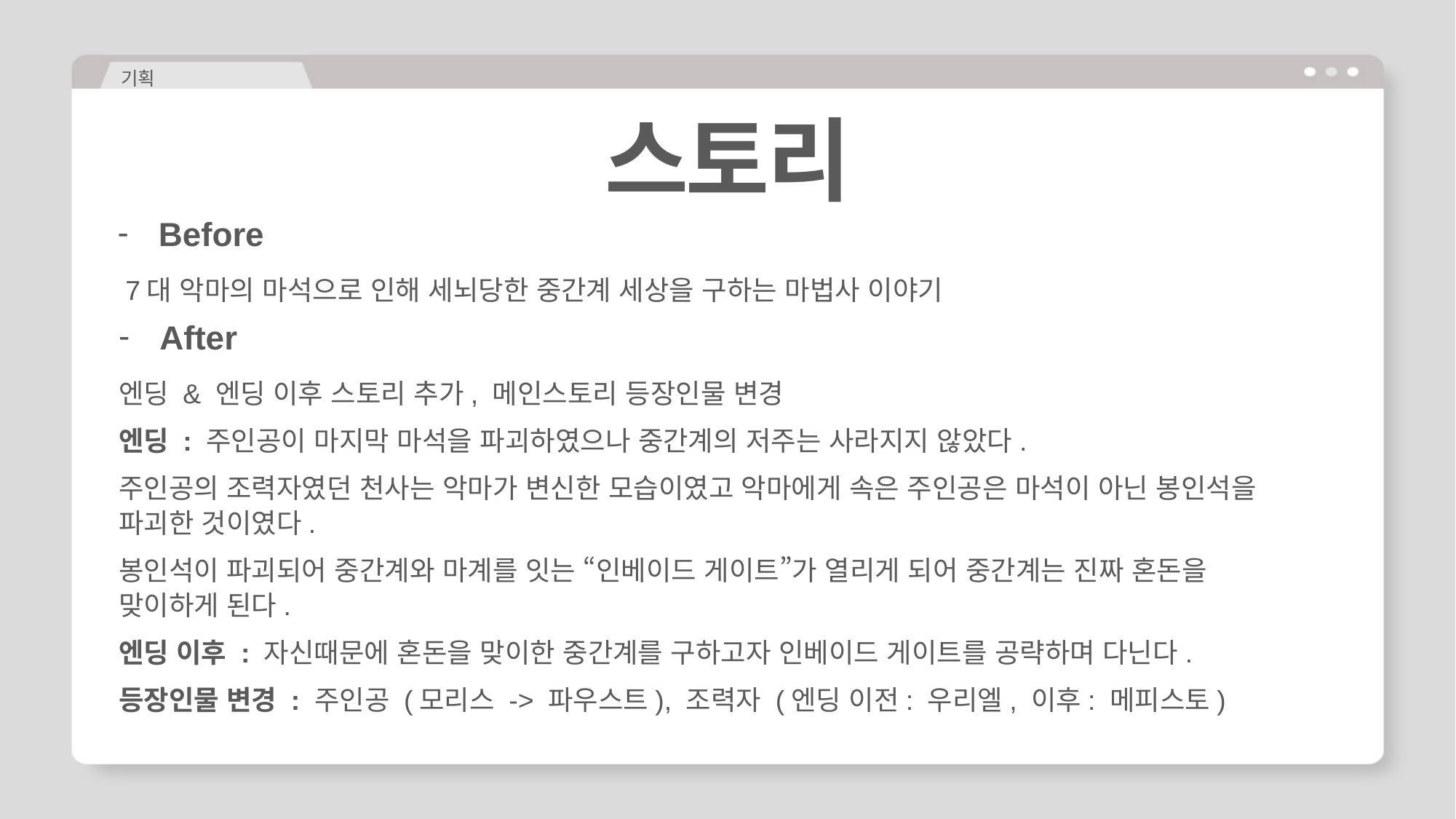

기획
스토리
Before

 7대 악마의 마석으로 인해 세뇌당한 중간계 세상을 구하는 마법사 이야기
After

엔딩 & 엔딩 이후 스토리 추가, 메인스토리 등장인물 변경
엔딩 : 주인공이 마지막 마석을 파괴하였으나 중간계의 저주는 사라지지 않았다.
주인공의 조력자였던 천사는 악마가 변신한 모습이였고 악마에게 속은 주인공은 마석이 아닌 봉인석을 파괴한 것이였다.
봉인석이 파괴되어 중간계와 마계를 잇는 “인베이드 게이트”가 열리게 되어 중간계는 진짜 혼돈을 맞이하게 된다.
엔딩 이후 : 자신때문에 혼돈을 맞이한 중간계를 구하고자 인베이드 게이트를 공략하며 다닌다.
등장인물 변경 : 주인공 (모리스 -> 파우스트), 조력자 (엔딩 이전: 우리엘, 이후: 메피스토)